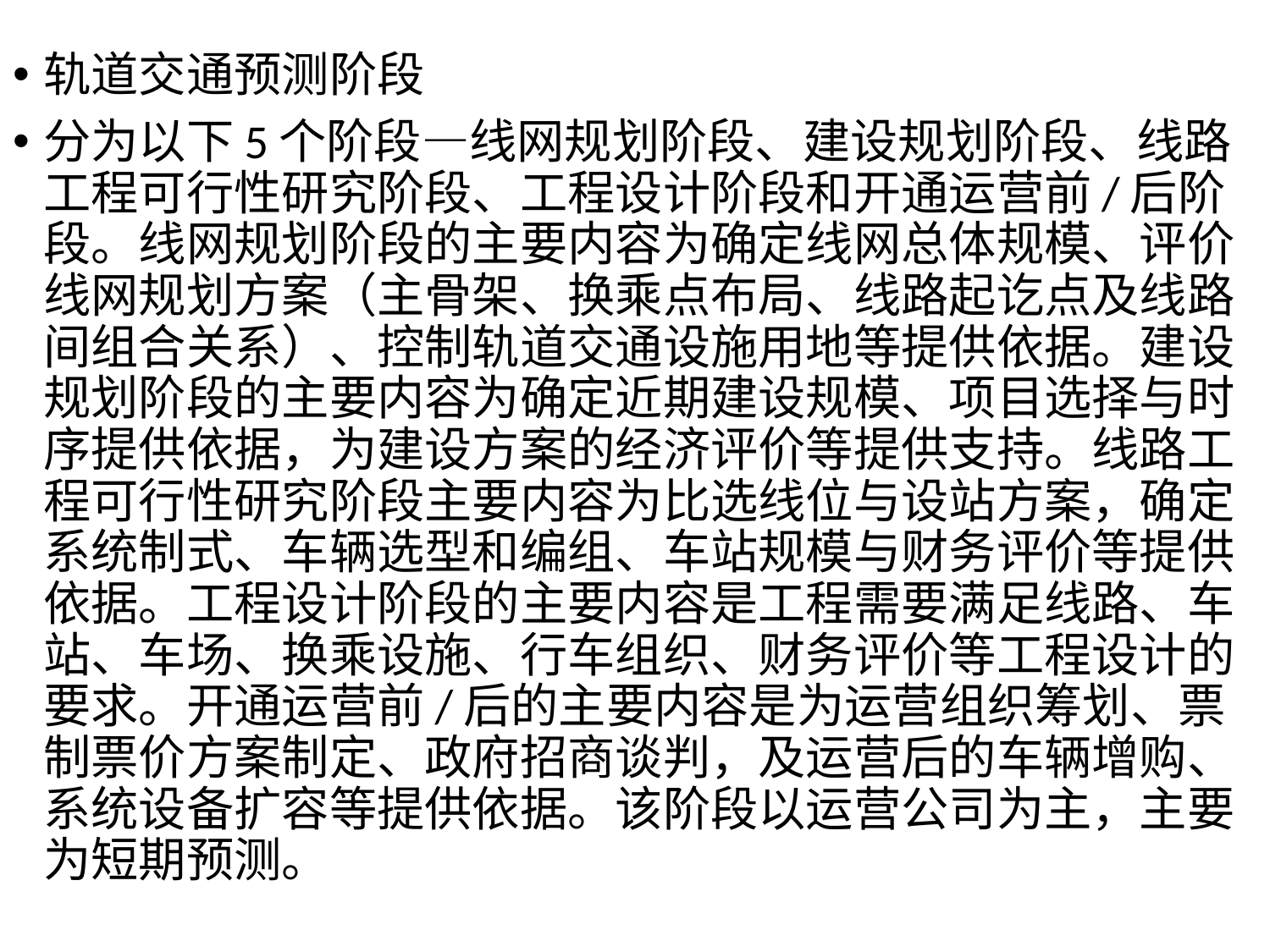

轨道交通预测阶段
分为以下5个阶段—线网规划阶段、建设规划阶段、线路工程可行性研究阶段、工程设计阶段和开通运营前/后阶段。线网规划阶段的主要内容为确定线网总体规模、评价线网规划方案（主骨架、换乘点布局、线路起讫点及线路间组合关系）、控制轨道交通设施用地等提供依据。建设规划阶段的主要内容为确定近期建设规模、项目选择与时序提供依据，为建设方案的经济评价等提供支持。线路工程可行性研究阶段主要内容为比选线位与设站方案，确定系统制式、车辆选型和编组、车站规模与财务评价等提供依据。工程设计阶段的主要内容是工程需要满足线路、车站、车场、换乘设施、行车组织、财务评价等工程设计的要求。开通运营前/后的主要内容是为运营组织筹划、票制票价方案制定、政府招商谈判，及运营后的车辆增购、系统设备扩容等提供依据。该阶段以运营公司为主，主要为短期预测。